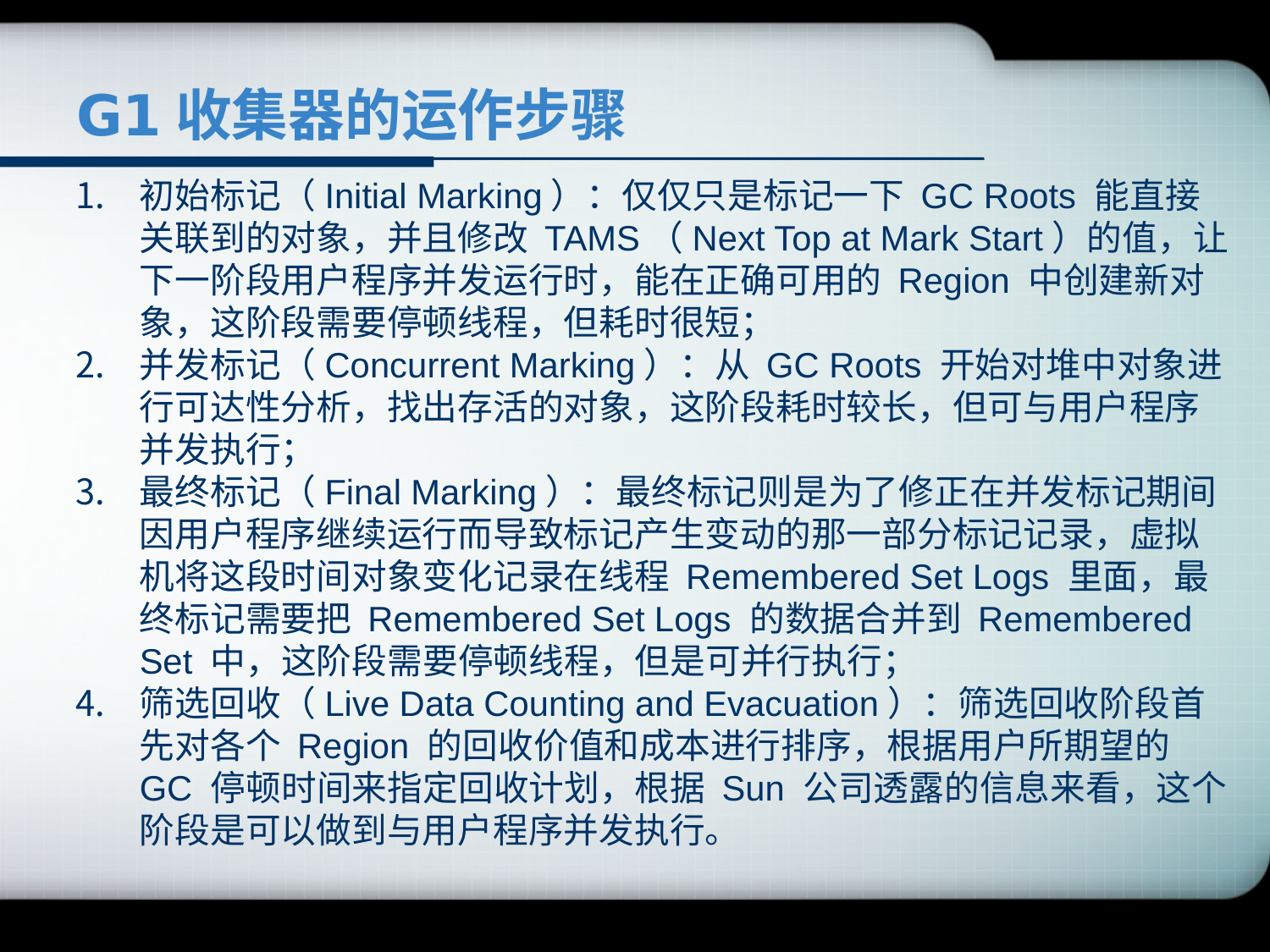

# G1收集器的运作步骤
初始标记（Initial Marking）：仅仅只是标记一下 GC Roots 能直接关联到的对象，并且修改 TAMS（Next Top at Mark Start）的值，让下一阶段用户程序并发运行时，能在正确可用的 Region 中创建新对象，这阶段需要停顿线程，但耗时很短；
并发标记（Concurrent Marking）：从 GC Roots 开始对堆中对象进行可达性分析，找出存活的对象，这阶段耗时较长，但可与用户程序并发执行；
最终标记（Final Marking）：最终标记则是为了修正在并发标记期间因用户程序继续运行而导致标记产生变动的那一部分标记记录，虚拟机将这段时间对象变化记录在线程 Remembered Set Logs 里面，最终标记需要把 Remembered Set Logs 的数据合并到 Remembered Set 中，这阶段需要停顿线程，但是可并行执行；
筛选回收（Live Data Counting and Evacuation）：筛选回收阶段首先对各个 Region 的回收价值和成本进行排序，根据用户所期望的 GC 停顿时间来指定回收计划，根据 Sun 公司透露的信息来看，这个阶段是可以做到与用户程序并发执行。